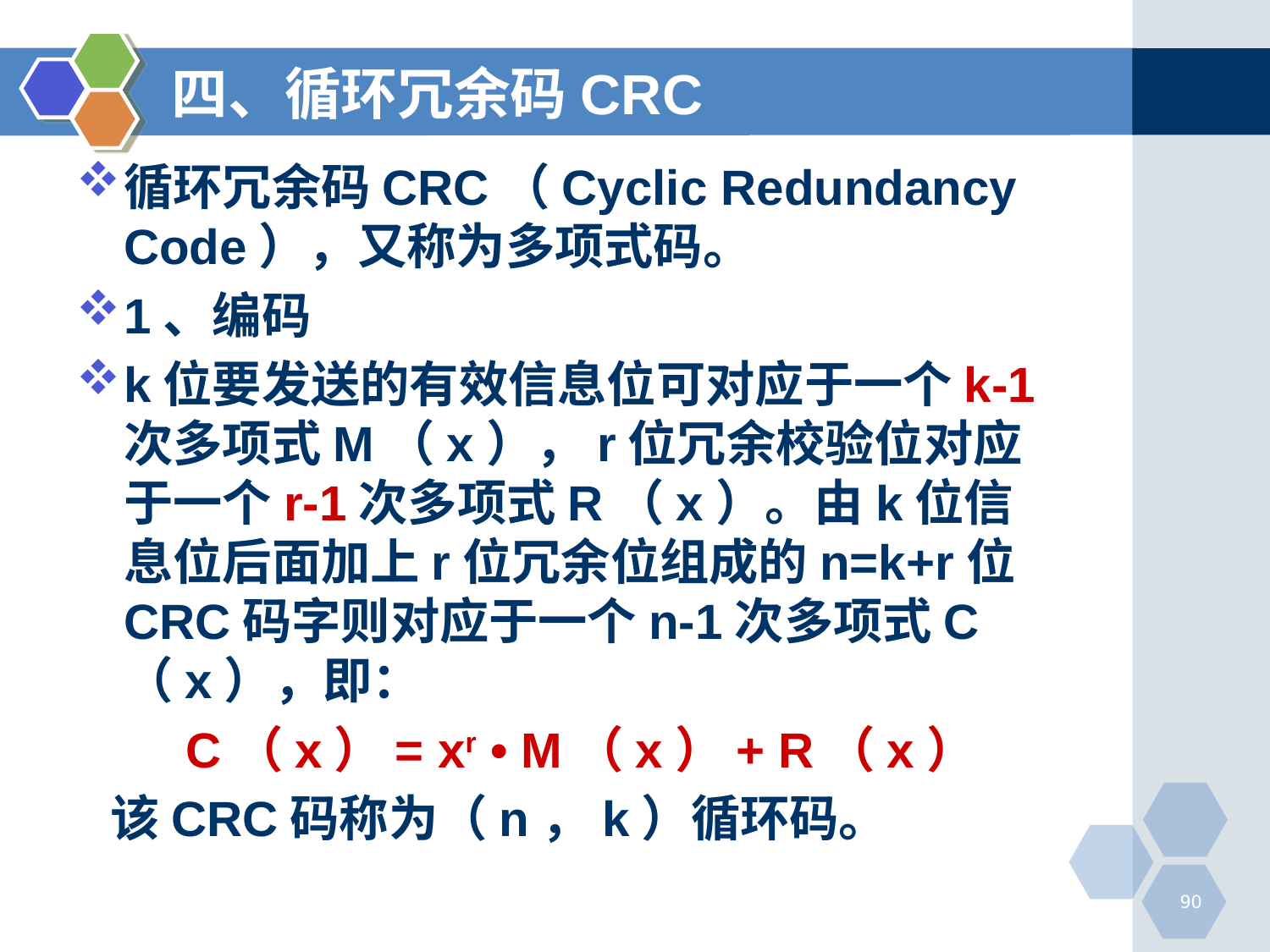

# 四、循环冗余码CRC
循环冗余码CRC（Cyclic Redundancy Code），又称为多项式码。
1、编码
k位要发送的有效信息位可对应于一个k-1次多项式M（x），r位冗余校验位对应于一个r-1次多项式R（x）。由k位信息位后面加上r位冗余位组成的n=k+r位CRC码字则对应于一个n-1次多项式C（x），即：
        C（x）= xr • M（x）+ R（x）
  该CRC码称为（n，k）循环码。
90